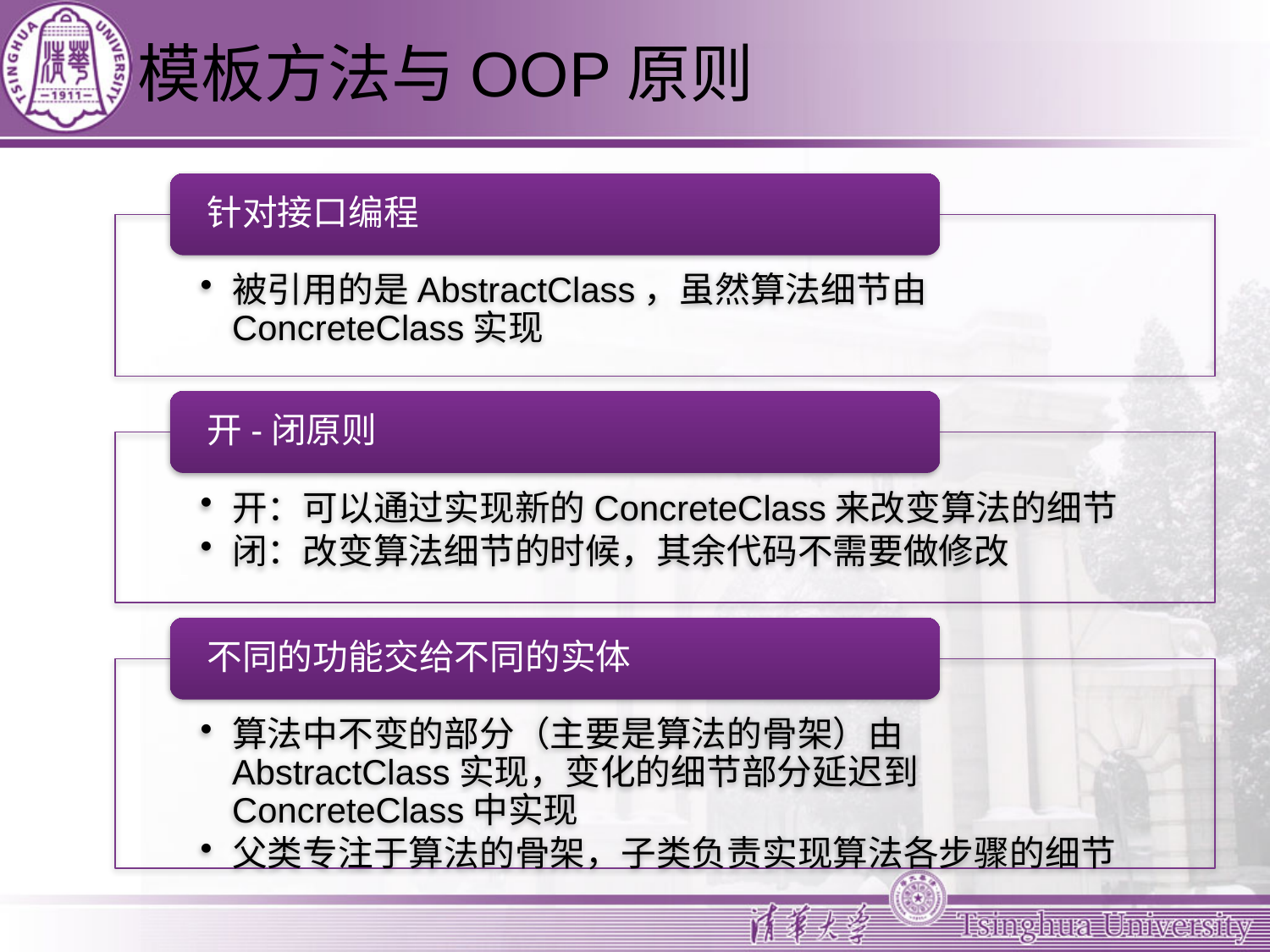

# 模板方法与OOP原则
被引用的是AbstractClass，虽然算法细节由ConcreteClass实现
针对接口编程
开：可以通过实现新的ConcreteClass来改变算法的细节
闭：改变算法细节的时候，其余代码不需要做修改
开-闭原则
算法中不变的部分（主要是算法的骨架）由AbstractClass实现，变化的细节部分延迟到ConcreteClass中实现
父类专注于算法的骨架，子类负责实现算法各步骤的细节
不同的功能交给不同的实体